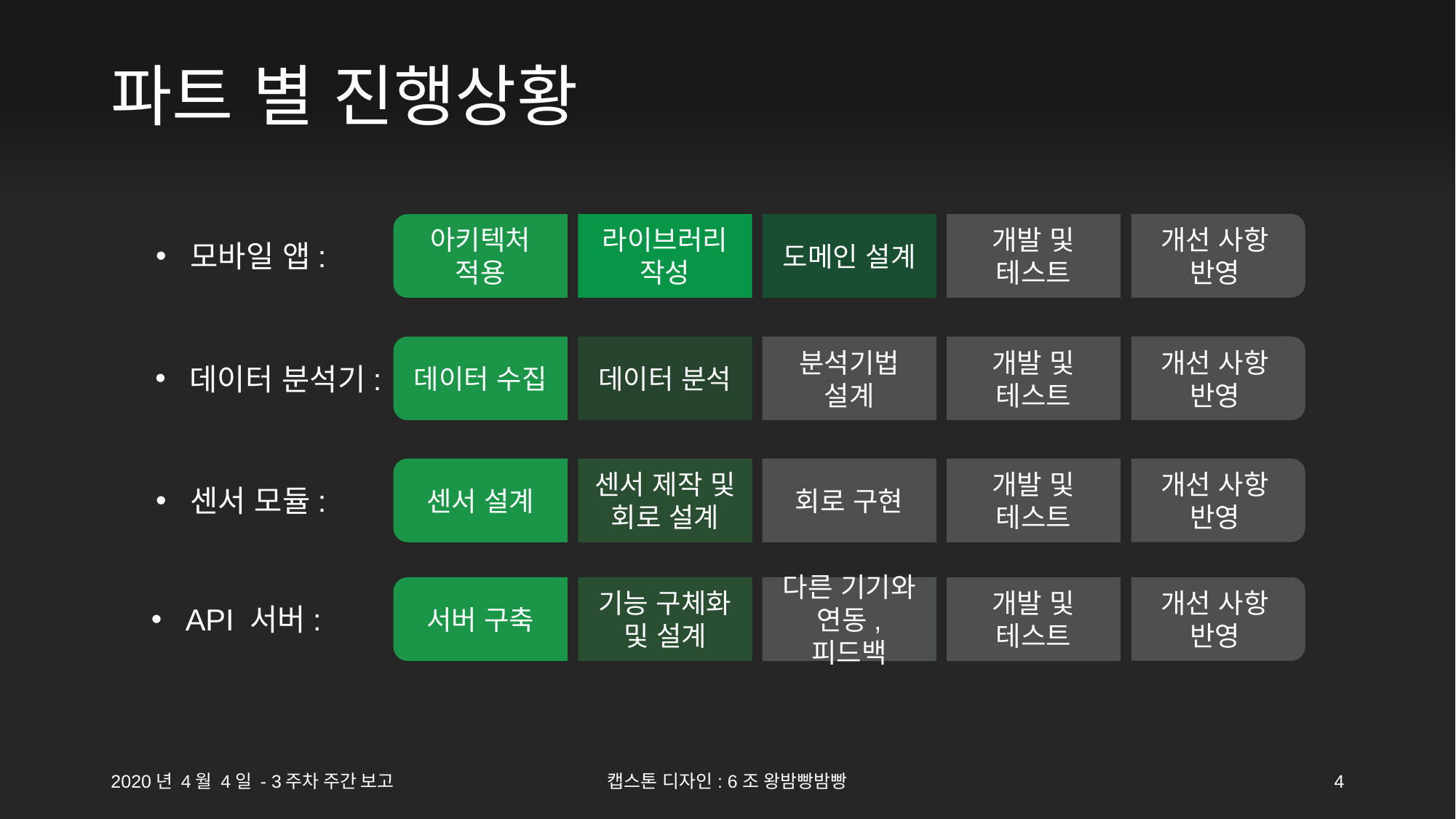

# 파트 별 진행상황

개발 및 테스트

개선 사항 반영

도메인 설계

라이브러리 작성

아키텍처 적용
모바일 앱:

개발 및 테스트

개선 사항 반영

분석기법 설계

데이터 분석

데이터 수집
데이터 분석기:

개발 및 테스트

개선 사항 반영

회로 구현

센서 제작 및 회로 설계

센서 설계
센서 모듈:

개발 및 테스트

개선 사항 반영

다른 기기와 연동, 피드백

기능 구체화 및 설계

서버 구축
API 서버:
2020년 4월 4일 - 3주차 주간 보고
캡스톤 디자인: 6조 왕밤빵밤빵
4